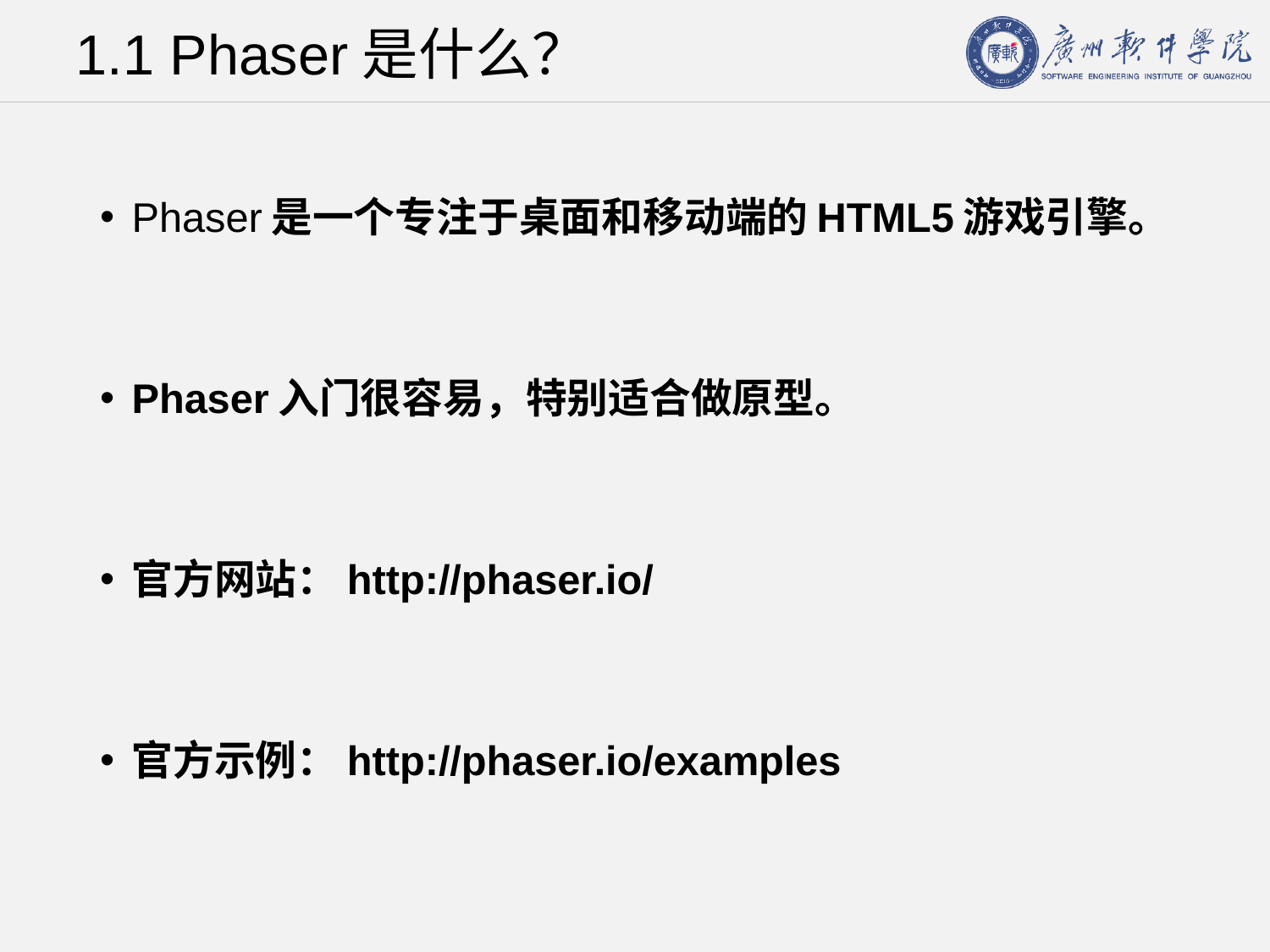

# 1.1 Phaser是什么？
Phaser是一个专注于桌面和移动端的HTML5游戏引擎。

Phaser入门很容易，特别适合做原型。

官方网站：http://phaser.io/

官方示例：http://phaser.io/examples